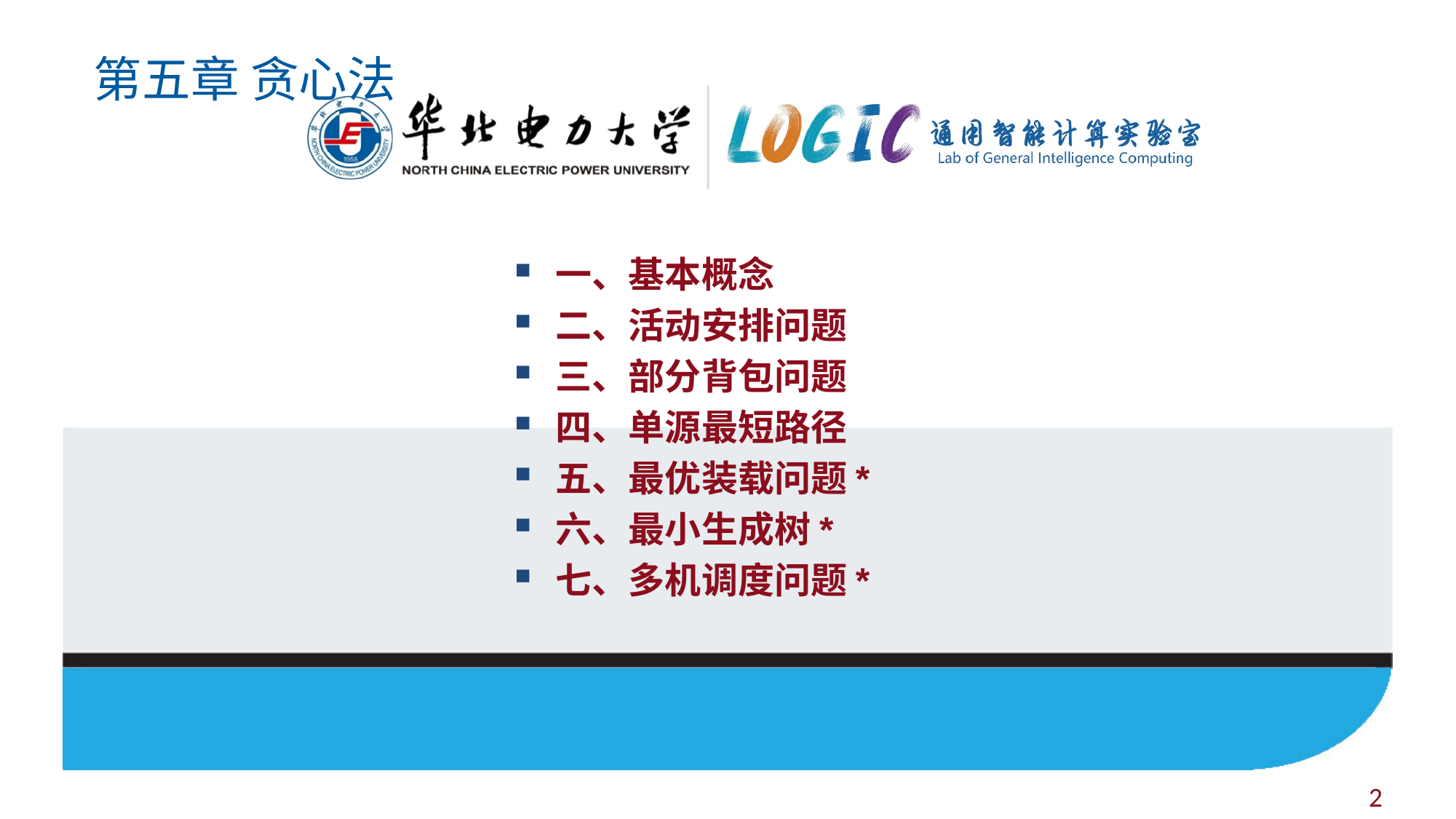

# 第五章 贪心法
一、基本概念
二、活动安排问题
三、部分背包问题
四、单源最短路径
五、最优装载问题*
六、最小生成树*
七、多机调度问题*

2